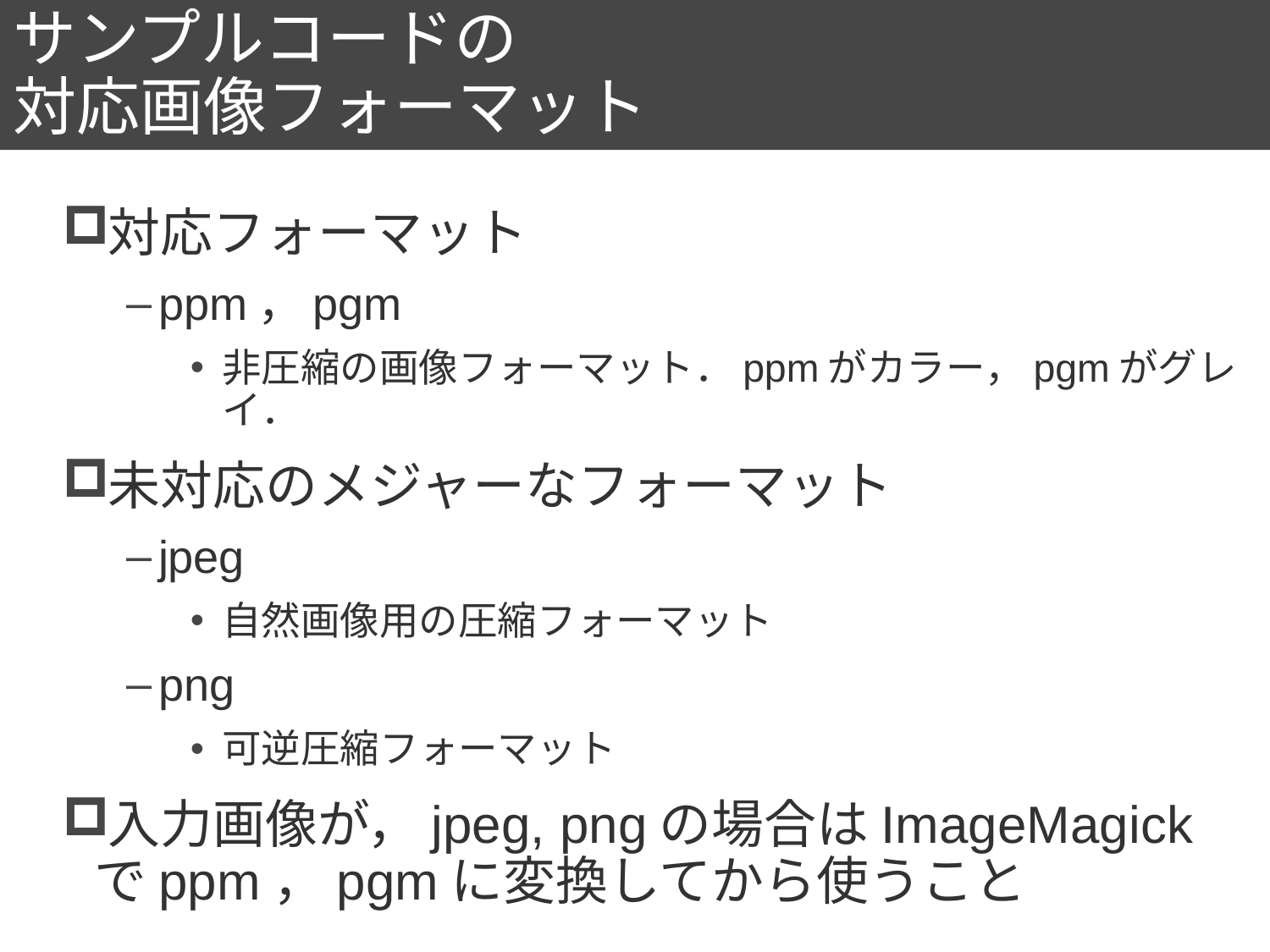

# サンプルコードの 対応画像フォーマット
74
対応フォーマット
ppm，pgm
非圧縮の画像フォーマット．ppmがカラー，pgmがグレイ．
未対応のメジャーなフォーマット
jpeg
自然画像用の圧縮フォーマット
png
可逆圧縮フォーマット
入力画像が，jpeg, pngの場合はImageMagickでppm，pgmに変換してから使うこと